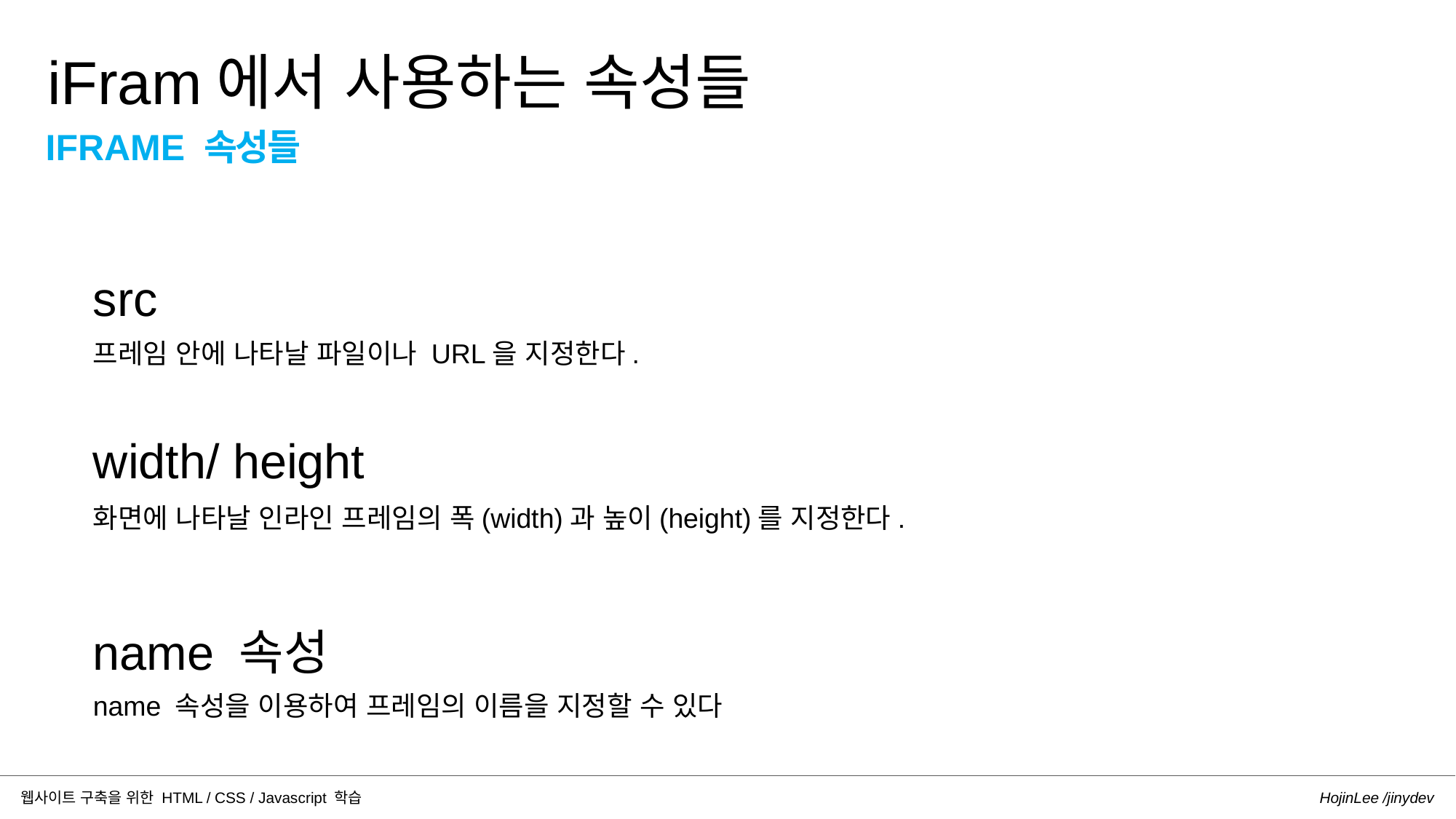

iFram에서 사용하는 속성들
IFRAME 속성들
src
프레임 안에 나타날 파일이나 URL을 지정한다.
width/ height
화면에 나타날 인라인 프레임의 폭(width)과 높이(height)를 지정한다.
name 속성
name 속성을 이용하여 프레임의 이름을 지정할 수 있다
HojinLee /jinydev
웹사이트 구축을 위한 HTML / CSS / Javascript 학습